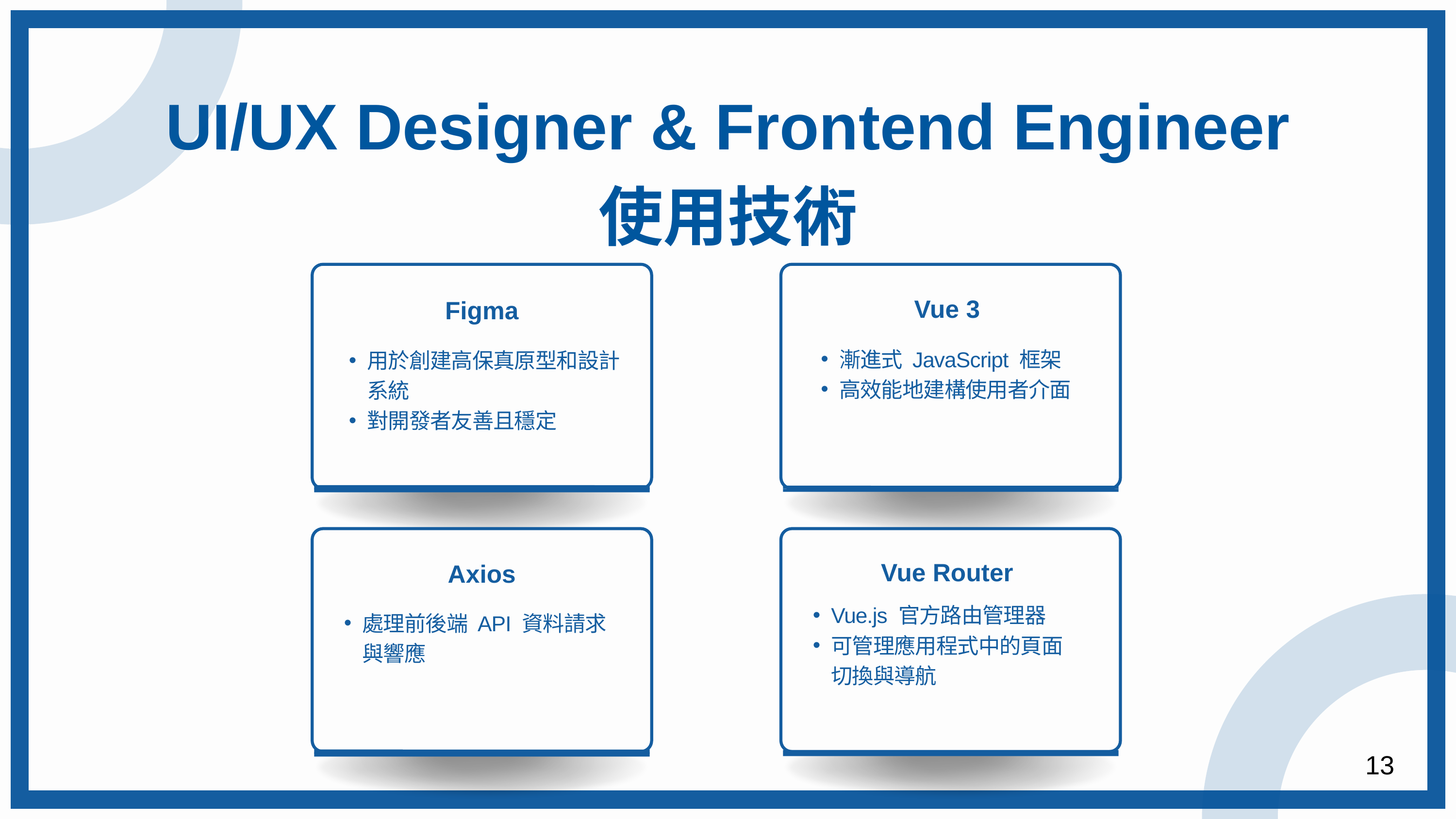

UI/UX Designer & Frontend Engineer
使用技術

Figma
用於創建高保真原型和設計系統
對開發者友善且穩定

Vue 3
漸進式 JavaScript 框架
高效能地建構使用者介面

Axios
處理前後端 API 資料請求與響應

Vue Router
Vue.js 官方路由管理器
可管理應用程式中的頁面切換與導航

13